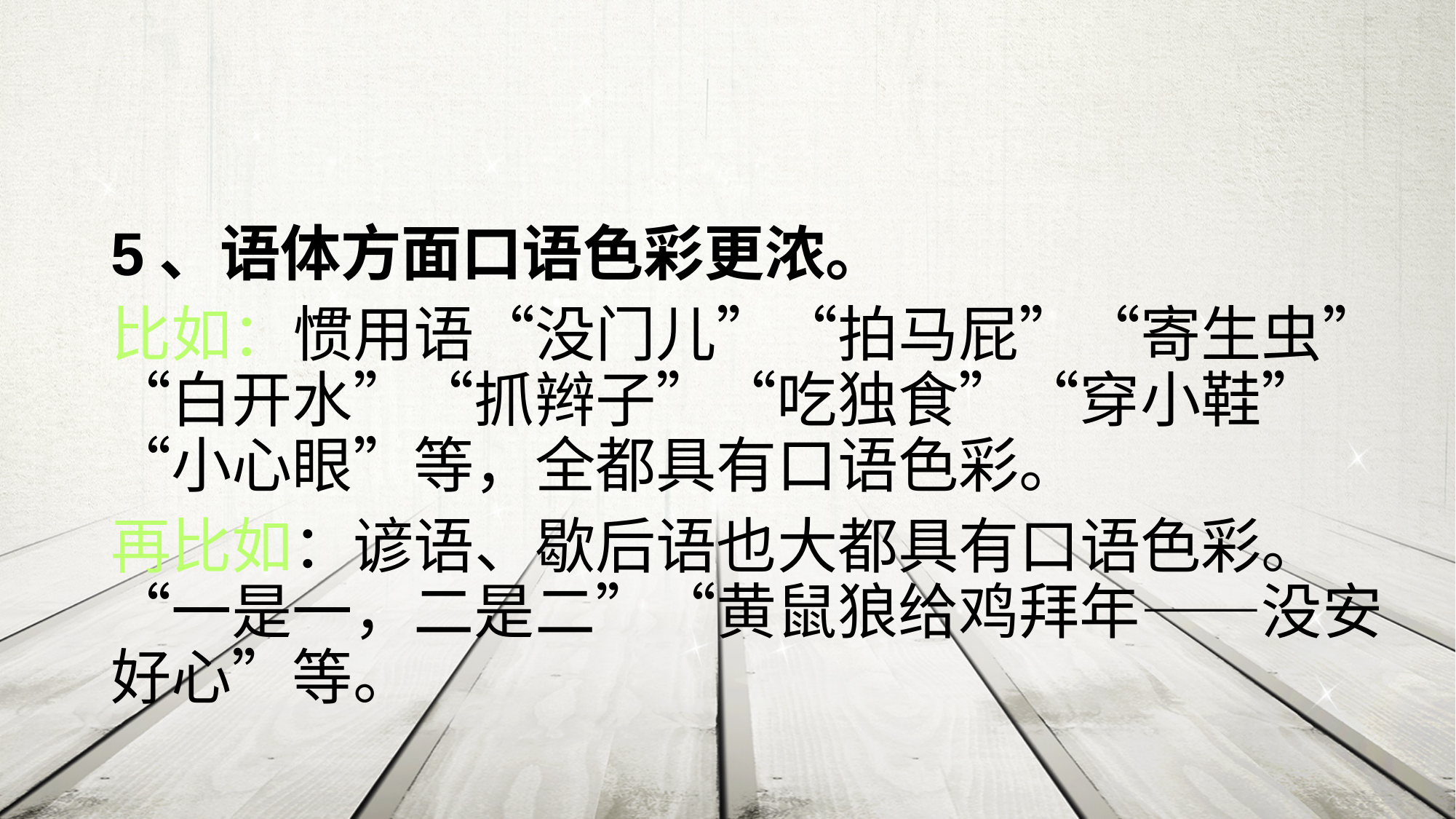

5、语体方面口语色彩更浓。
比如：惯用语“没门儿”“拍马屁”“寄生虫”“白开水”“抓辫子”“吃独食”“穿小鞋”“小心眼”等，全都具有口语色彩。
再比如：谚语、歇后语也大都具有口语色彩。“一是一，二是二”“黄鼠狼给鸡拜年——没安好心”等。